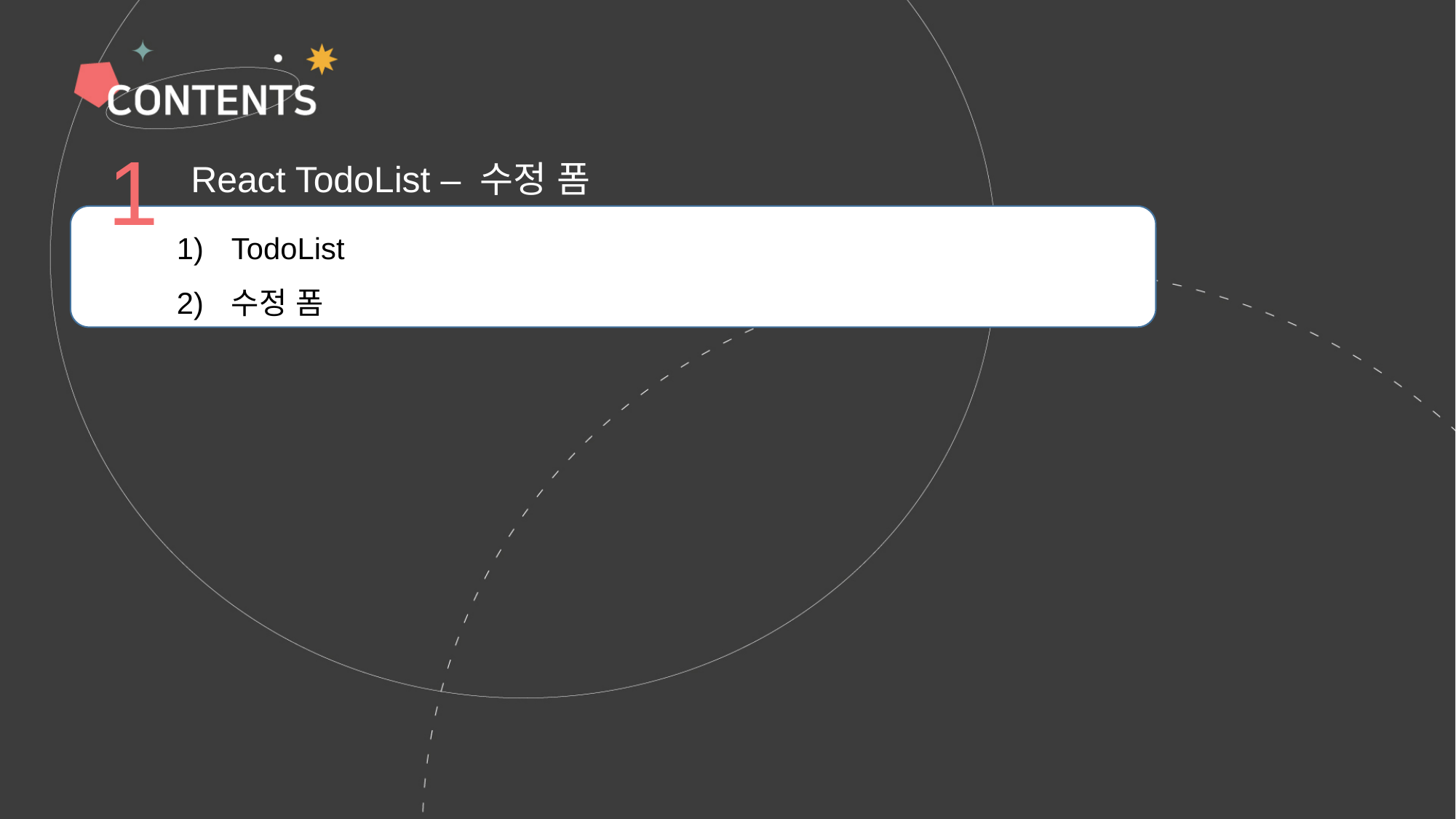

1
React TodoList – 수정 폼
TodoList
수정 폼